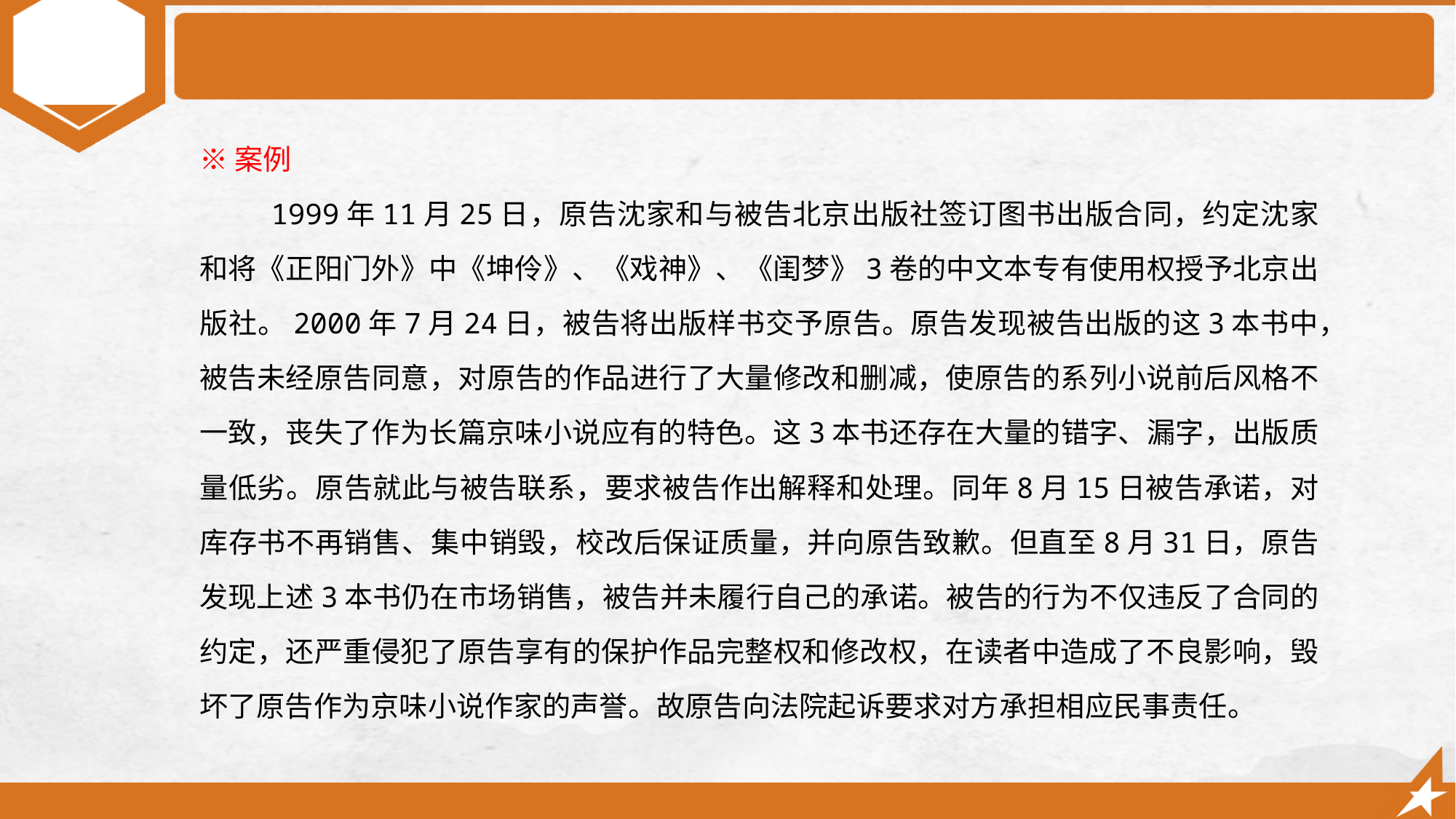

※案例
    1999年11月25日，原告沈家和与被告北京出版社签订图书出版合同，约定沈家和将《正阳门外》中《坤伶》、《戏神》、《闺梦》3卷的中文本专有使用权授予北京出版社。2000年7月24日，被告将出版样书交予原告。原告发现被告出版的这3本书中，被告未经原告同意，对原告的作品进行了大量修改和删减，使原告的系列小说前后风格不一致，丧失了作为长篇京味小说应有的特色。这3本书还存在大量的错字、漏字，出版质量低劣。原告就此与被告联系，要求被告作出解释和处理。同年8月15日被告承诺，对库存书不再销售、集中销毁，校改后保证质量，并向原告致歉。但直至8月31日，原告发现上述3本书仍在市场销售，被告并未履行自己的承诺。被告的行为不仅违反了合同的约定，还严重侵犯了原告享有的保护作品完整权和修改权，在读者中造成了不良影响，毁坏了原告作为京味小说作家的声誉。故原告向法院起诉要求对方承担相应民事责任。